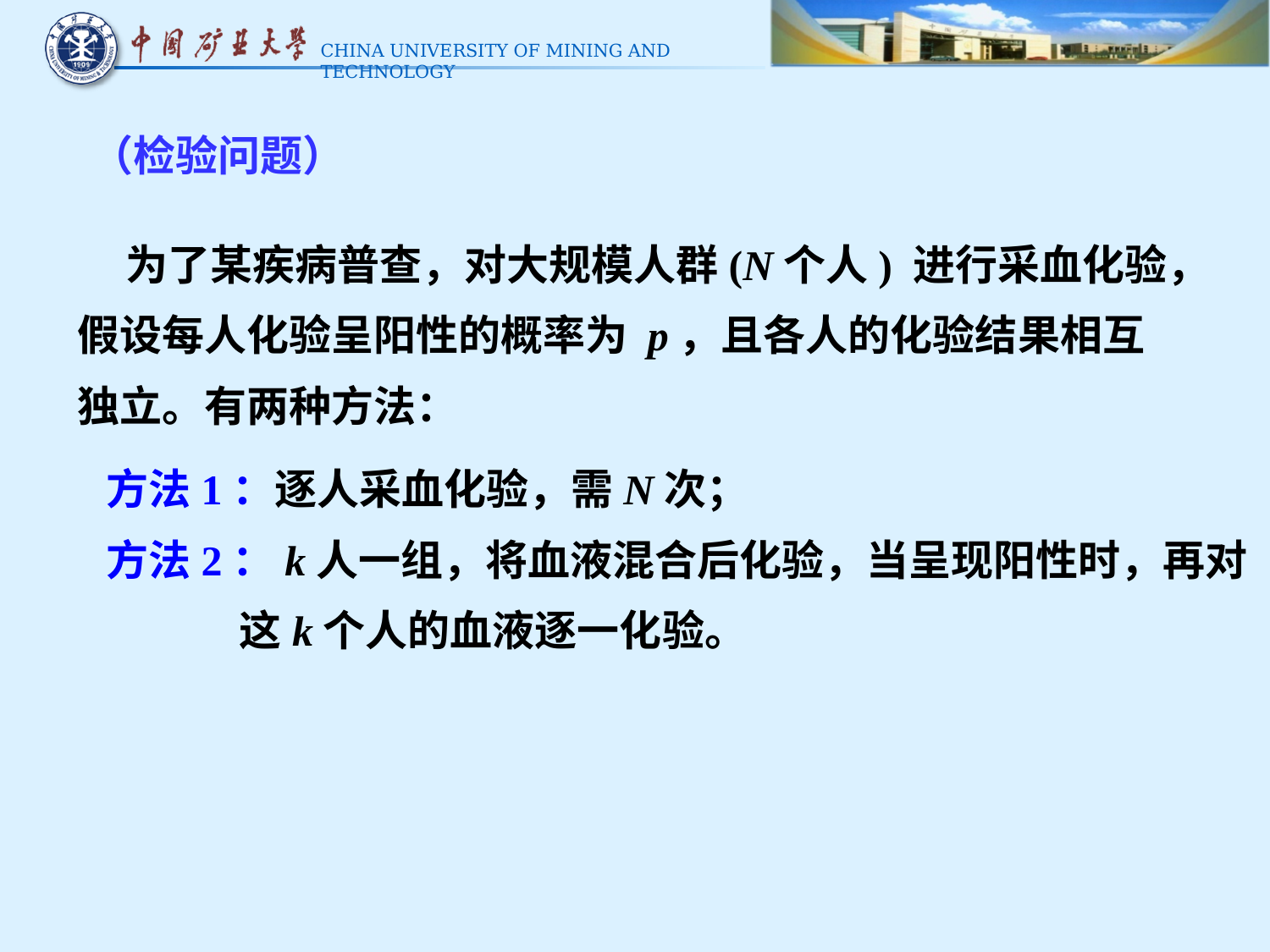

（检验问题）

    为了某疾病普查，对大规模人群(N个人) 进行采血化验，
假设每人化验呈阳性的概率为 p，且各人的化验结果相互
独立。有两种方法：
    方法1：逐人采血化验，需N次；
    方法2：k人一组，将血液混合后化验，当呈现阳性时，再对
                  这k个人的血液逐一化验。